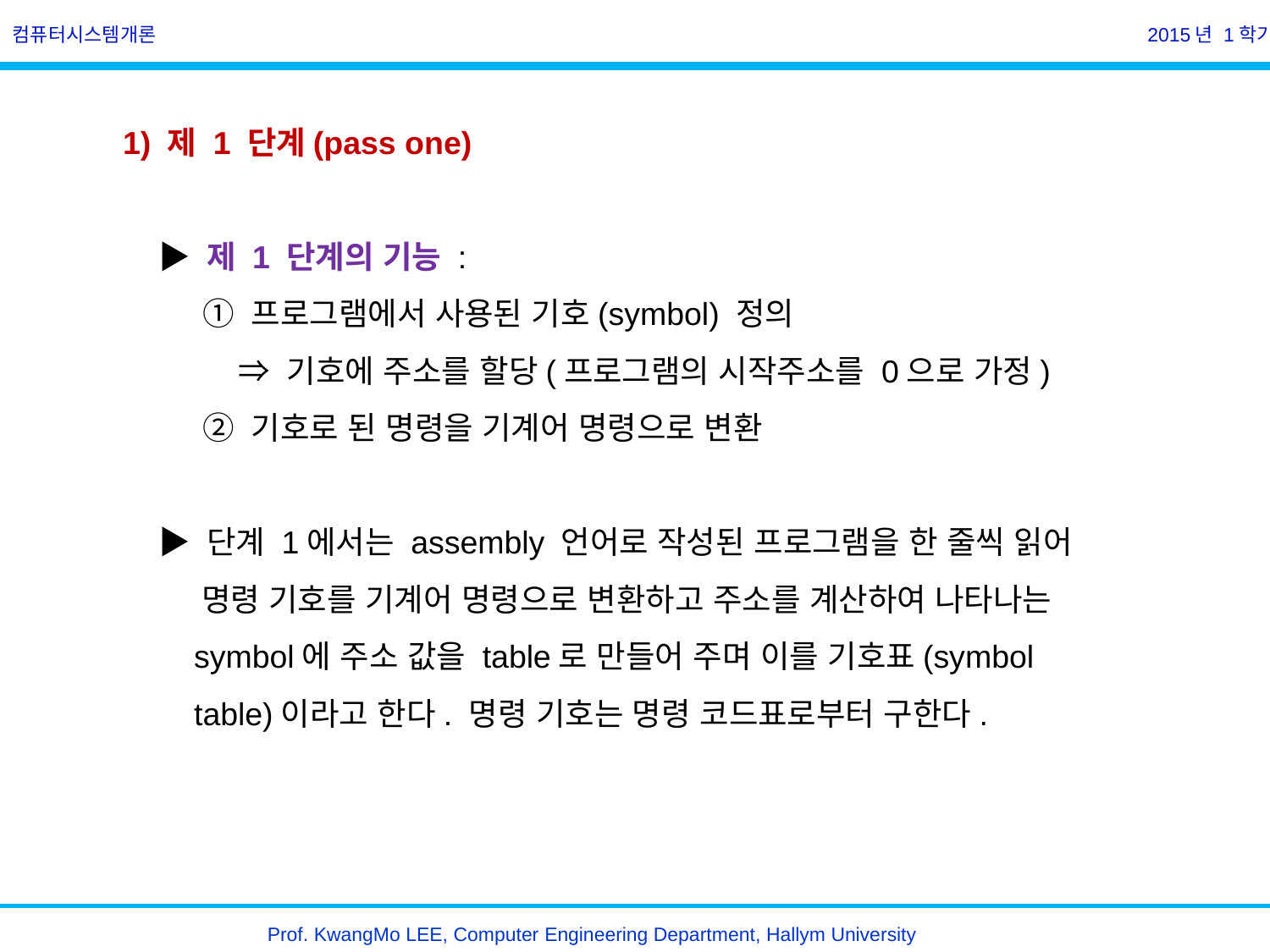

컴퓨터시스템개론
2015년 1학기
    1) 제 1 단계(pass one)

        ▶ 제 1 단계의 기능 :
             ① 프로그램에서 사용된 기호(symbol) 정의
                 ⇒ 기호에 주소를 할당(프로그램의 시작주소를 0으로 가정)
             ② 기호로 된 명령을 기계어 명령으로 변환

        ▶ 단계 1에서는 assembly 언어로 작성된 프로그램을 한 줄씩 읽어
            명령 기호를 기계어 명령으로 변환하고 주소를 계산하여 나타나는
            symbol에 주소 값을 table로 만들어 주며 이를 기호표(symbol
            table)이라고 한다. 명령 기호는 명령 코드표로부터 구한다.

Prof. KwangMo LEE, Computer Engineering Department, Hallym University